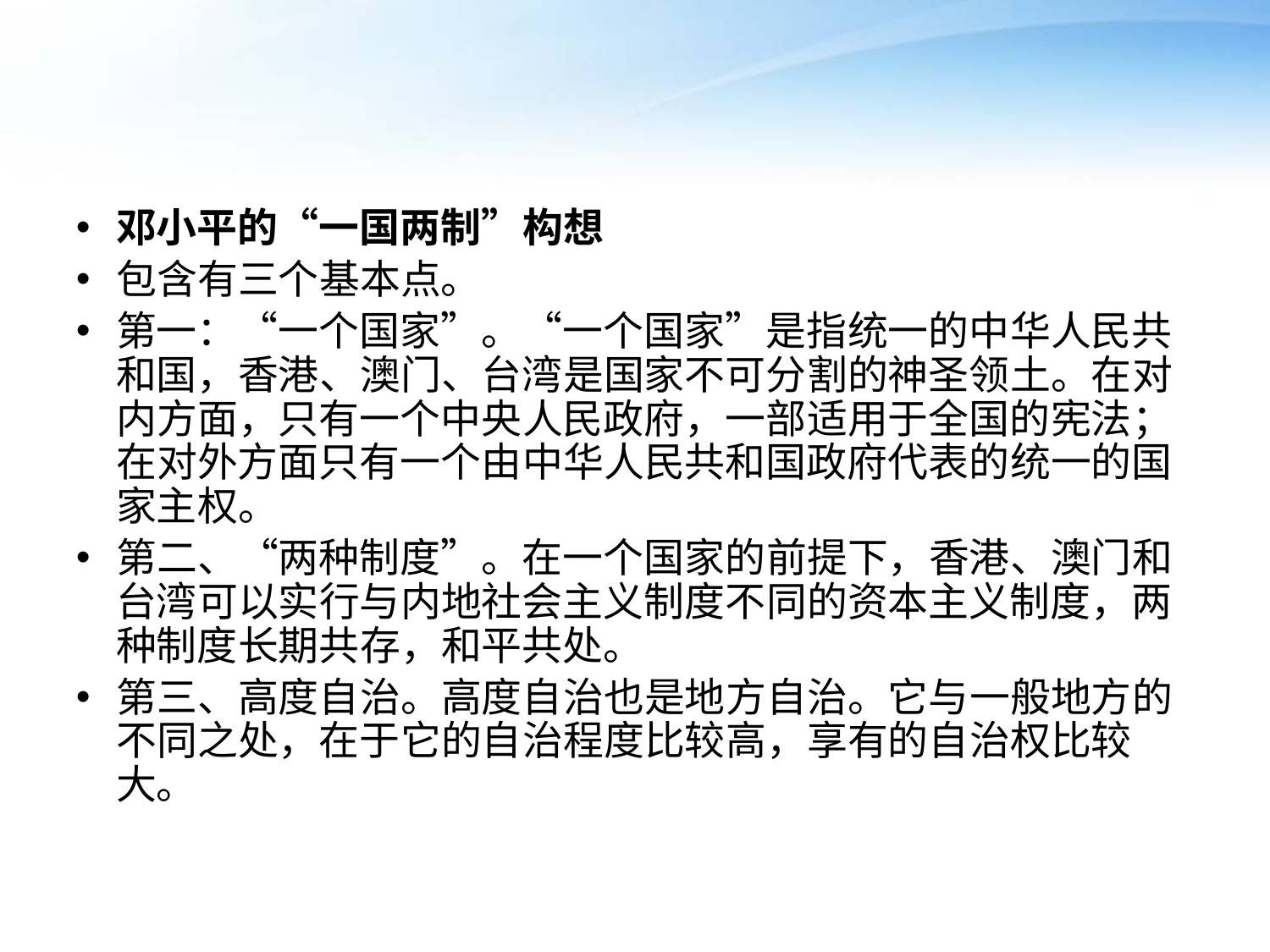

#
邓小平的“一国两制”构想
包含有三个基本点。
第一：“一个国家”。“一个国家”是指统一的中华人民共和国，香港、澳门、台湾是国家不可分割的神圣领土。在对内方面，只有一个中央人民政府，一部适用于全国的宪法；在对外方面只有一个由中华人民共和国政府代表的统一的国家主权。
第二、“两种制度”。在一个国家的前提下，香港、澳门和台湾可以实行与内地社会主义制度不同的资本主义制度，两种制度长期共存，和平共处。
第三、高度自治。高度自治也是地方自治。它与一般地方的不同之处，在于它的自治程度比较高，享有的自治权比较大。